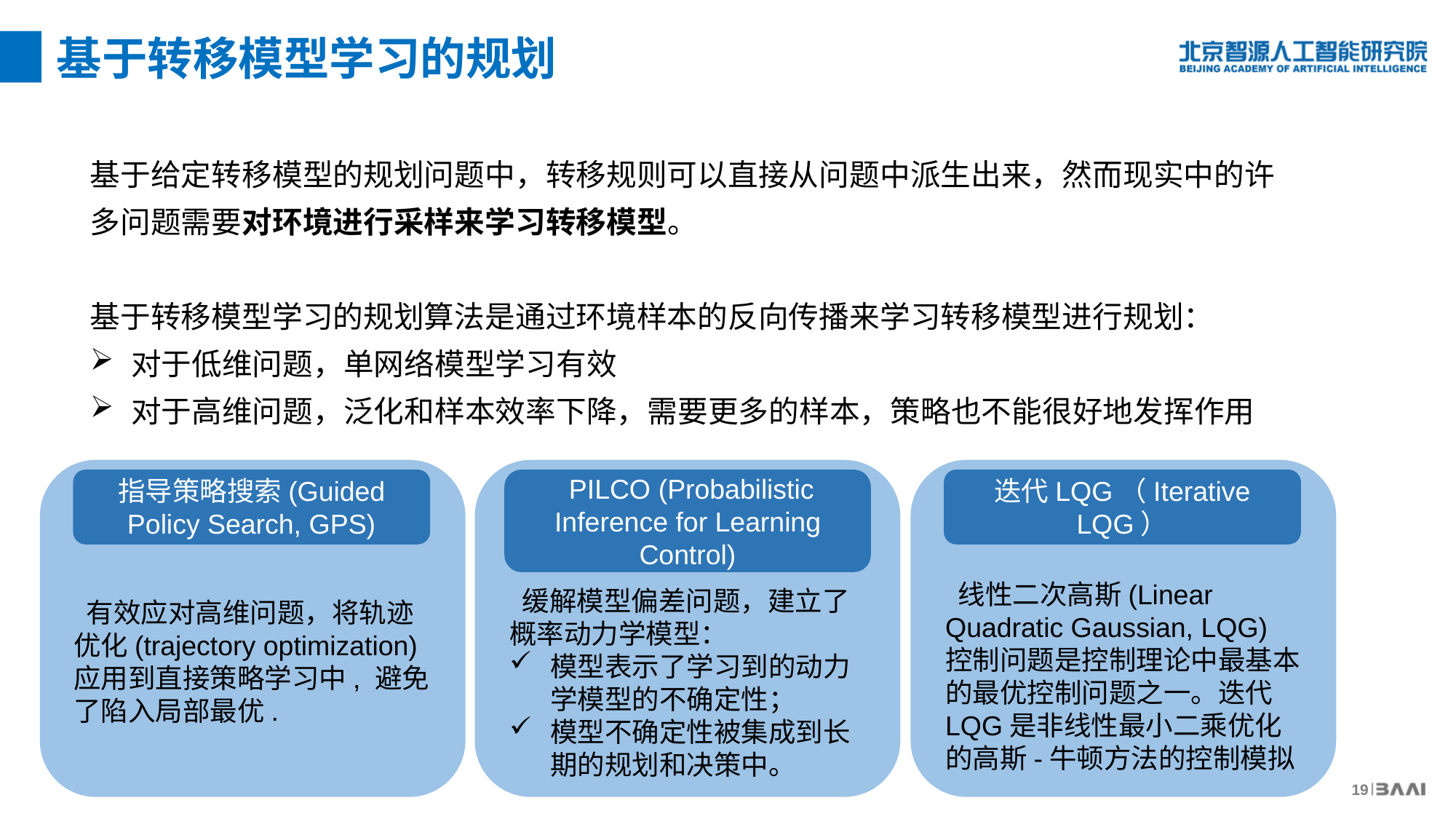

基于转移模型学习的规划
基于给定转移模型的规划问题中，转移规则可以直接从问题中派生出来，然而现实中的许多问题需要对环境进行采样来学习转移模型。

基于转移模型学习的规划算法是通过环境样本的反向传播来学习转移模型进行规划：
对于低维问题，单网络模型学习有效
对于高维问题，泛化和样本效率下降，需要更多的样本，策略也不能很好地发挥作用

指导策略搜索(Guided Policy Search, GPS)
 有效应对高维问题，将轨迹优化(trajectory optimization)应用到直接策略学习中, 避免了陷入局部最优.

 PILCO (Probabilistic Inference for Learning Control)
 缓解模型偏差问题，建立了概率动力学模型：
模型表示了学习到的动力学模型的不确定性；
模型不确定性被集成到长期的规划和决策中。

迭代LQG（Iterative LQG）
 线性二次高斯(Linear Quadratic Gaussian, LQG) 控制问题是控制理论中最基本的最优控制问题之一。迭代 LQG是非线性最小二乘优化的高斯-牛顿方法的控制模拟
19